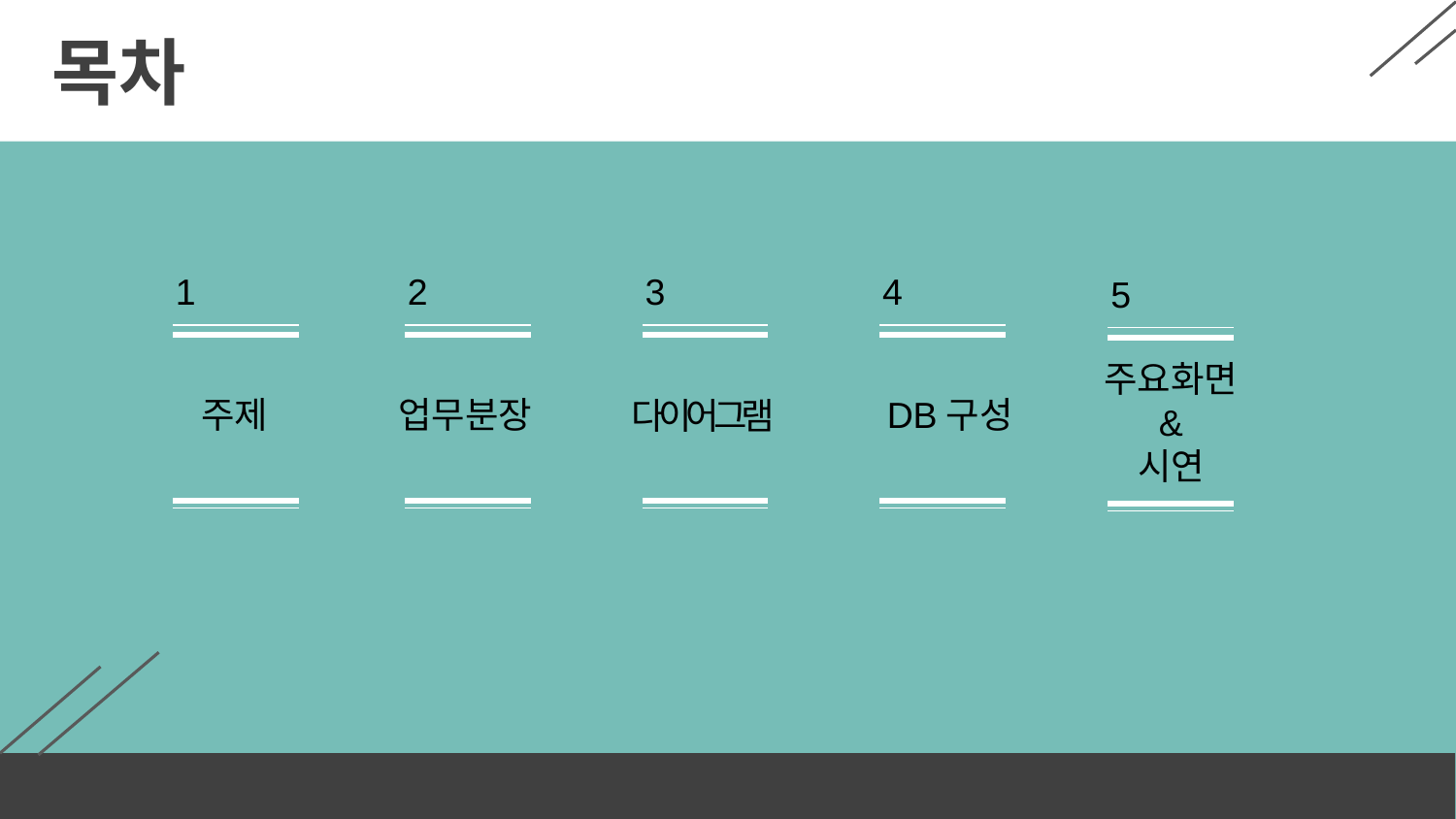

# 목차
1
2
3
4
5
주요화면 &
시연
주제
업무분장
DB구성
다이어그램